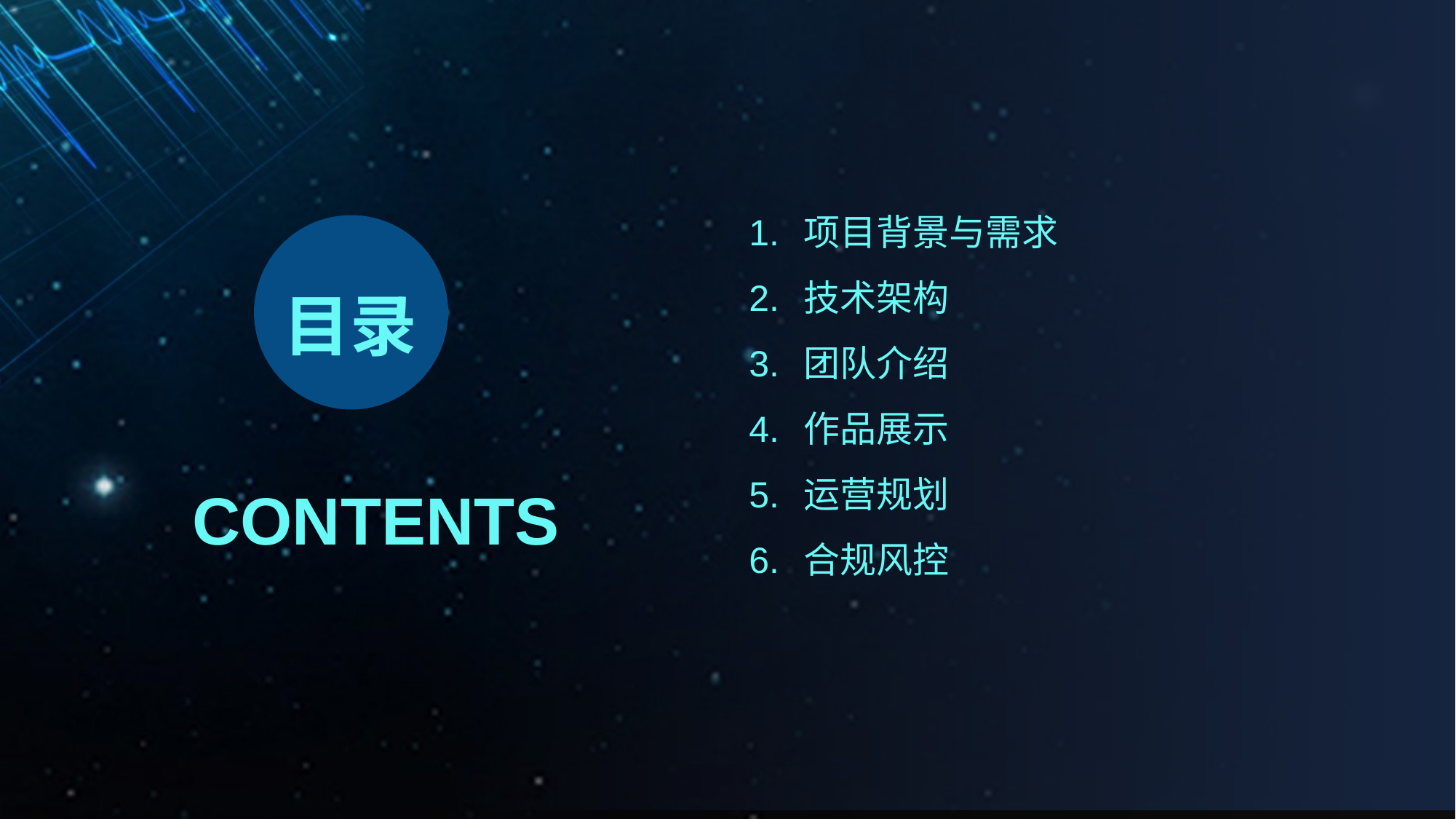

项目背景与需求
技术架构
团队介绍
作品展示
运营规划
合规风控

目录
CONTENTS